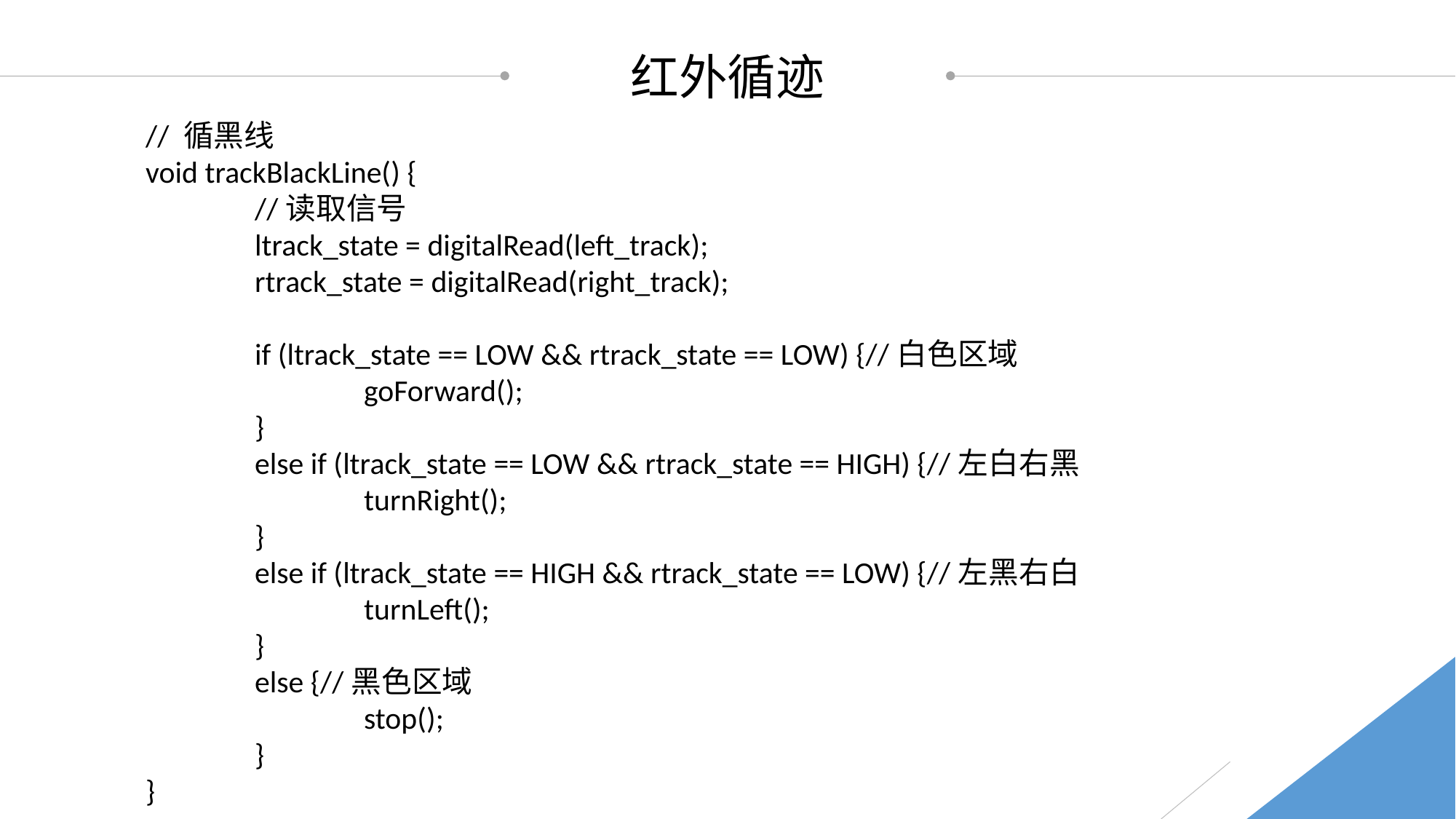

红外循迹
// 循黑线
void trackBlackLine() {
	//读取信号
	ltrack_state = digitalRead(left_track);
	rtrack_state = digitalRead(right_track);

	if (ltrack_state == LOW && rtrack_state == LOW) {//白色区域
		goForward();
	}
	else if (ltrack_state == LOW && rtrack_state == HIGH) {//左白右黑
		turnRight();
	}
	else if (ltrack_state == HIGH && rtrack_state == LOW) {//左黑右白
		turnLeft();
	}
	else {//黑色区域
		stop();
	}
}